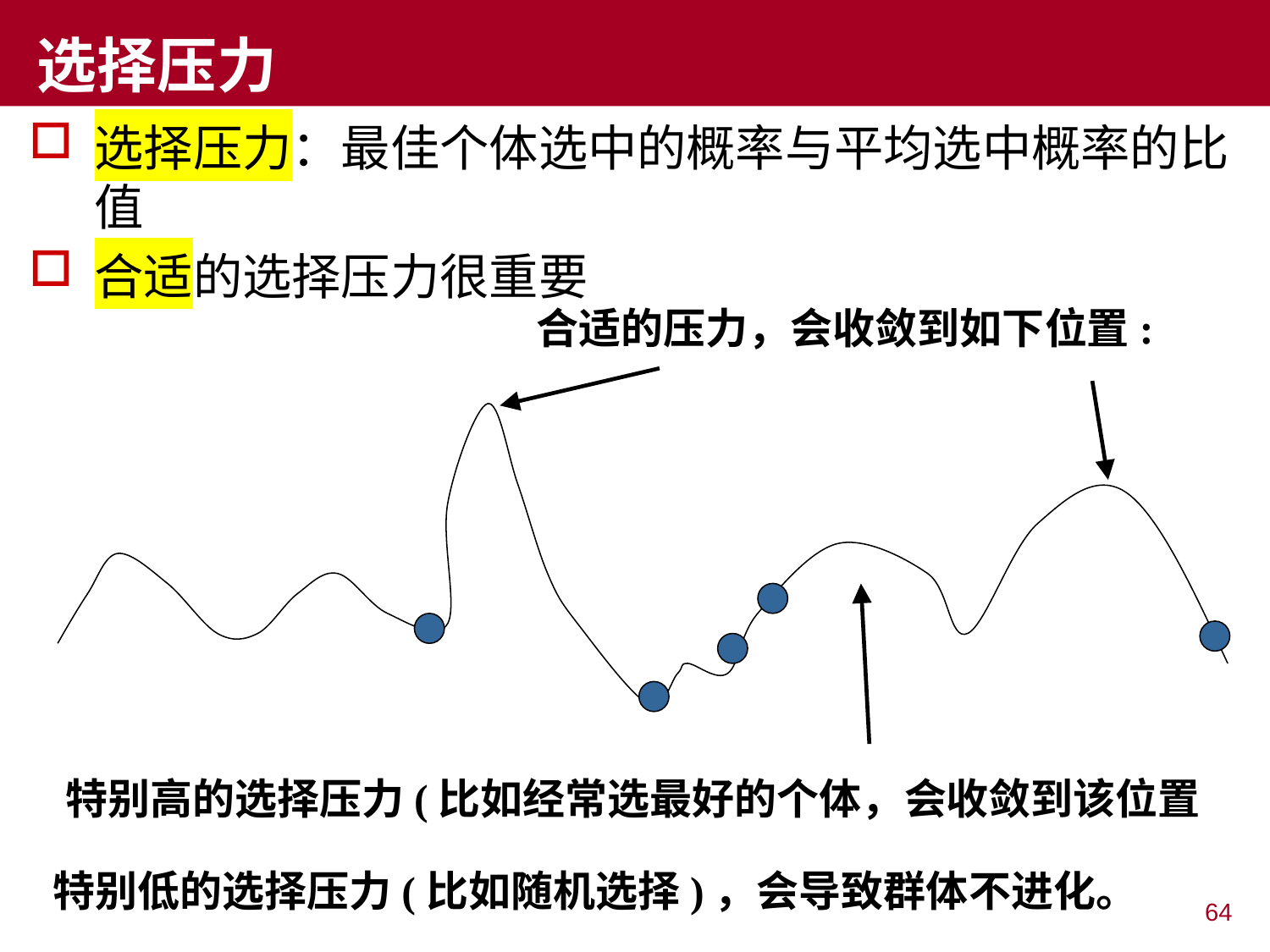

# 选择压力
选择压力：最佳个体选中的概率与平均选中概率的比值
合适的选择压力很重要
合适的压力，会收敛到如下位置:

特别高的选择压力(比如经常选最好的个体，会收敛到该位置
特别低的选择压力(比如随机选择)，会导致群体不进化。
64